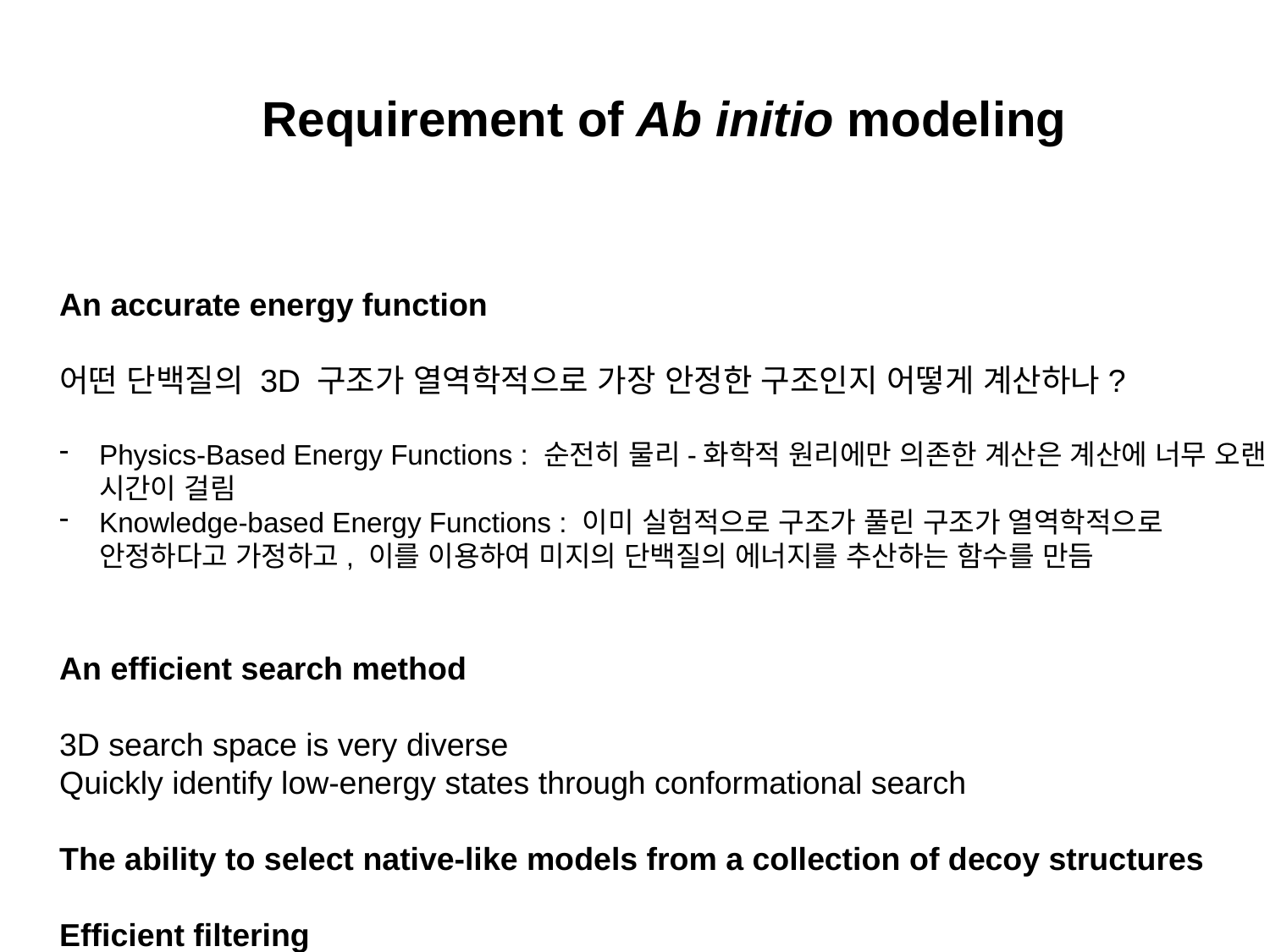

Requirement of Ab initio modeling
An accurate energy function

어떤 단백질의 3D 구조가 열역학적으로 가장 안정한 구조인지 어떻게 계산하나?

Physics-Based Energy Functions : 순전히 물리-화학적 원리에만 의존한 계산은 계산에 너무 오랜 시간이 걸림
Knowledge-based Energy Functions : 이미 실험적으로 구조가 풀린 구조가 열역학적으로 안정하다고 가정하고, 이를 이용하여 미지의 단백질의 에너지를 추산하는 함수를 만듬

An efficient search method

3D search space is very diverse
Quickly identify low-energy states through conformational search

The ability to select native-like models from a collection of decoy structures

Efficient filtering